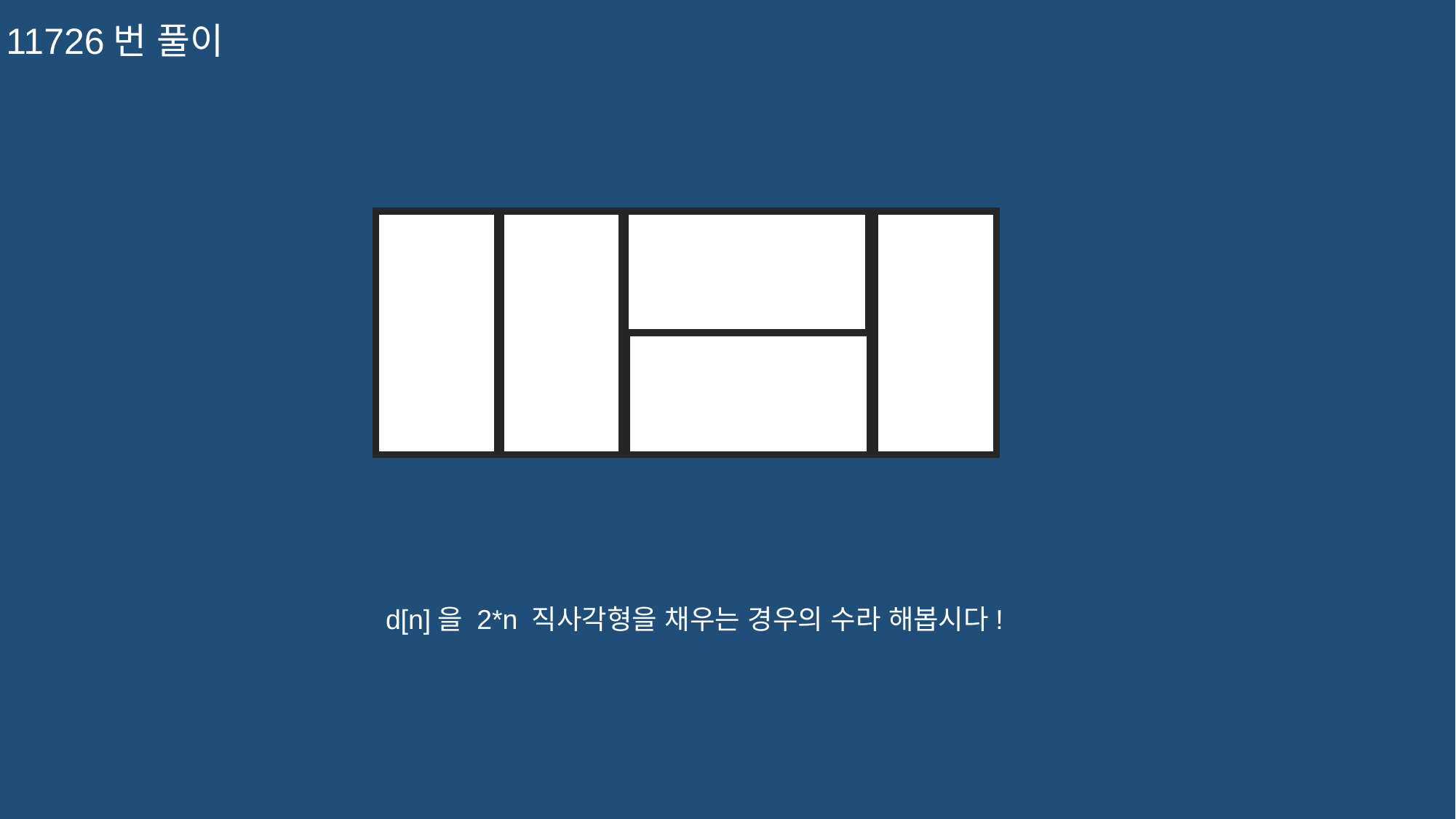

11726번 풀이

d[n]을 2*n 직사각형을 채우는 경우의 수라 해봅시다!